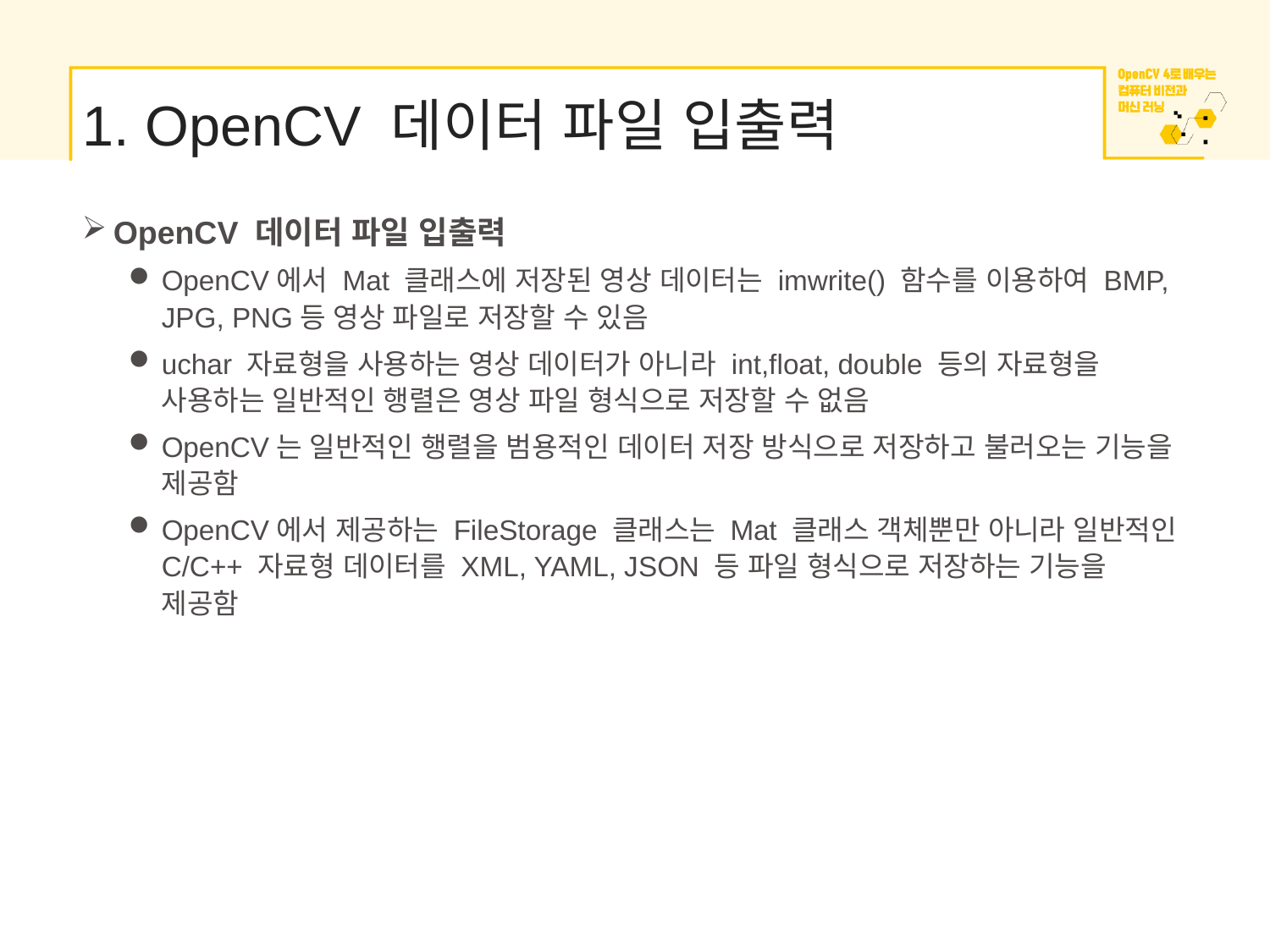

# 1. OpenCV 데이터 파일 입출력
OpenCV 데이터 파일 입출력
OpenCV에서 Mat 클래스에 저장된 영상 데이터는 imwrite() 함수를 이용하여 BMP, JPG, PNG등 영상 파일로 저장할 수 있음
uchar 자료형을 사용하는 영상 데이터가 아니라 int,float, double 등의 자료형을 사용하는 일반적인 행렬은 영상 파일 형식으로 저장할 수 없음
OpenCV는 일반적인 행렬을 범용적인 데이터 저장 방식으로 저장하고 불러오는 기능을 제공함
OpenCV에서 제공하는 FileStorage 클래스는 Mat 클래스 객체뿐만 아니라 일반적인 C/C++ 자료형 데이터를 XML, YAML, JSON 등 파일 형식으로 저장하는 기능을 제공함